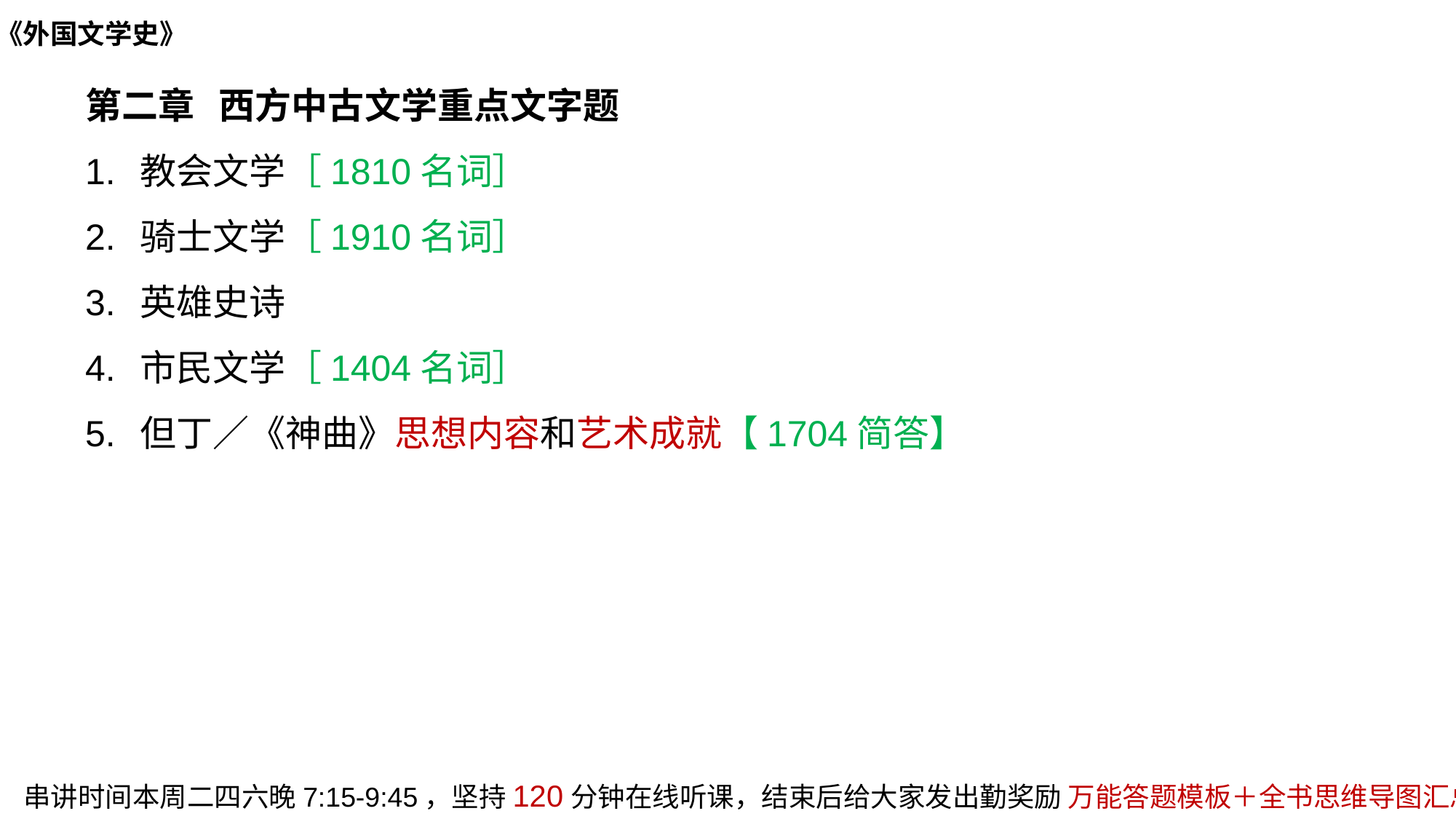

《外国文学史》
第二章   西方中古文学重点文字题
教会文学［1810名词］
骑士文学［1910名词］
英雄史诗
市民文学［1404名词］
但丁／《神曲》思想内容和艺术成就【1704简答】